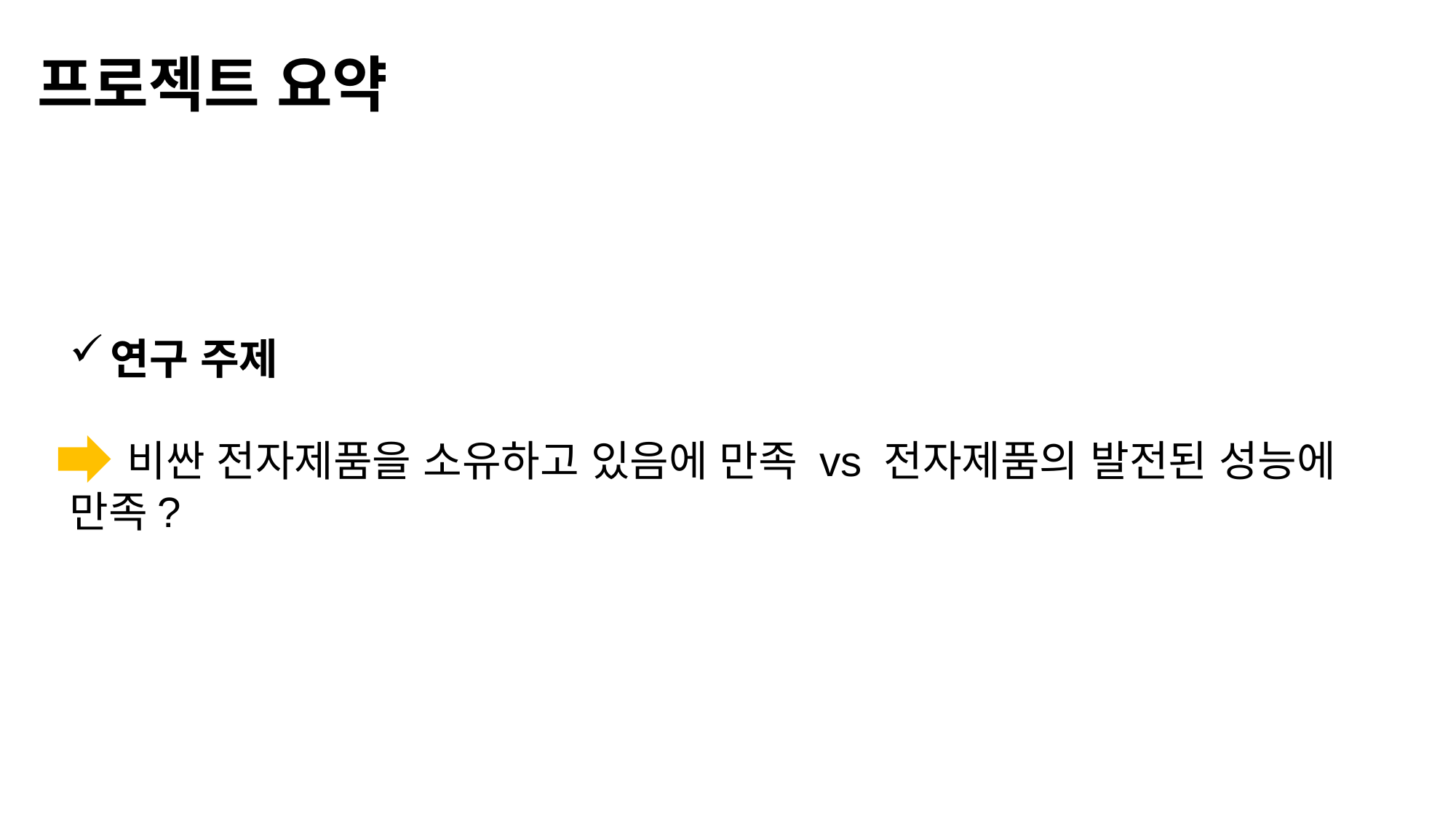

프로젝트 요약
연구 주제

    비싼 전자제품을 소유하고 있음에 만족 vs 전자제품의 발전된 성능에 만족?